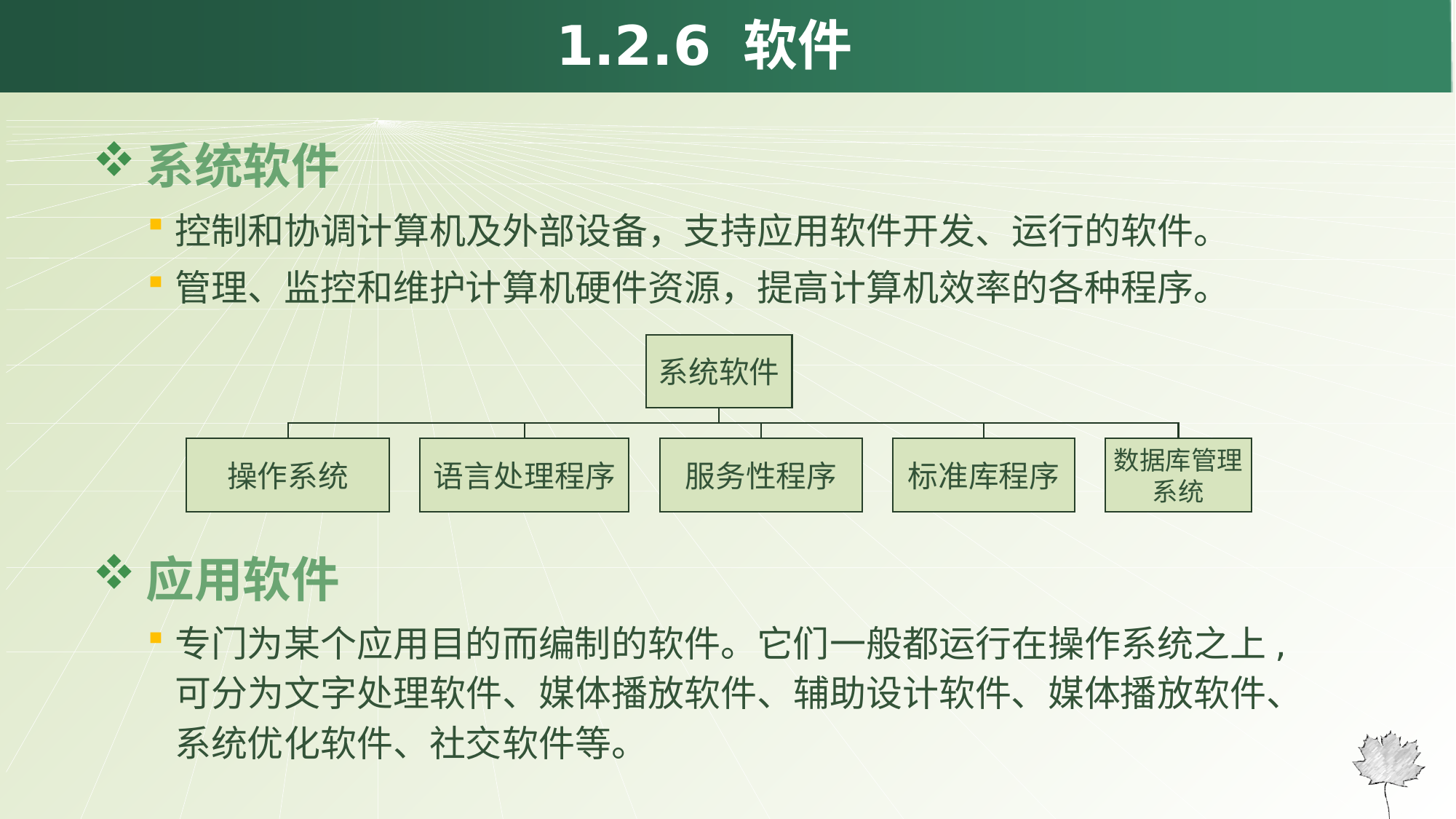

1.2.6 软件

系统软件
控制和协调计算机及外部设备，支持应用软件开发、运行的软件。
管理、监控和维护计算机硬件资源，提高计算机效率的各种程序。

应用软件
专门为某个应用目的而编制的软件。它们一般都运行在操作系统之上,可分为文字处理软件、媒体播放软件、辅助设计软件、媒体播放软件、系统优化软件、社交软件等。

系统软件
操作系统
语言处理程序
服务性程序
标准库程序
数据库管理系统